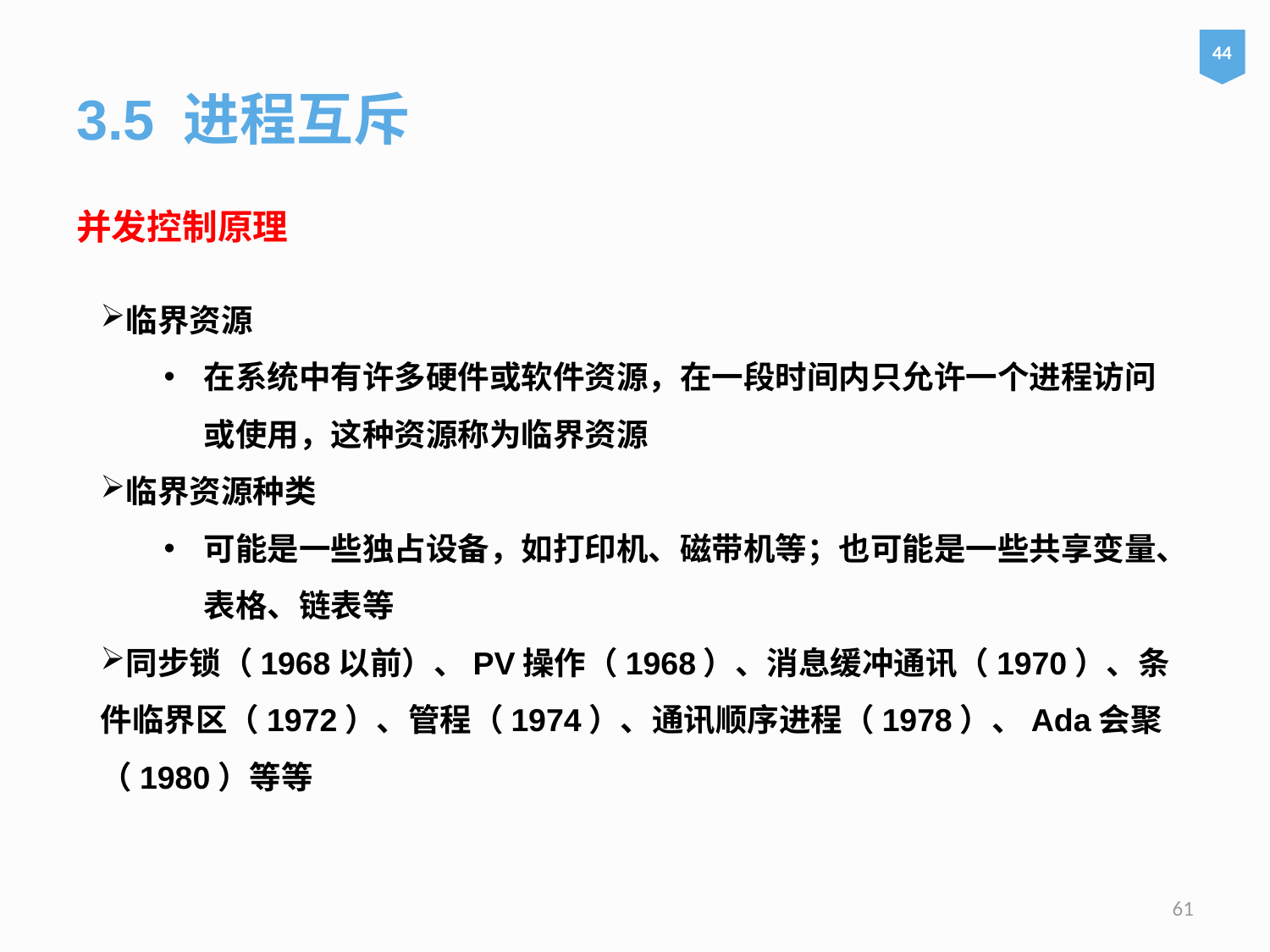

44
3.5 进程互斥

并发控制原理

临界资源
在系统中有许多硬件或软件资源，在一段时间内只允许一个进程访问或使用，这种资源称为临界资源
临界资源种类
可能是一些独占设备，如打印机、磁带机等；也可能是一些共享变量、表格、链表等
同步锁（1968以前）、PV操作（1968）、消息缓冲通讯（1970）、条件临界区（1972）、管程（1974）、通讯顺序进程（1978）、Ada会聚（1980）等等

61